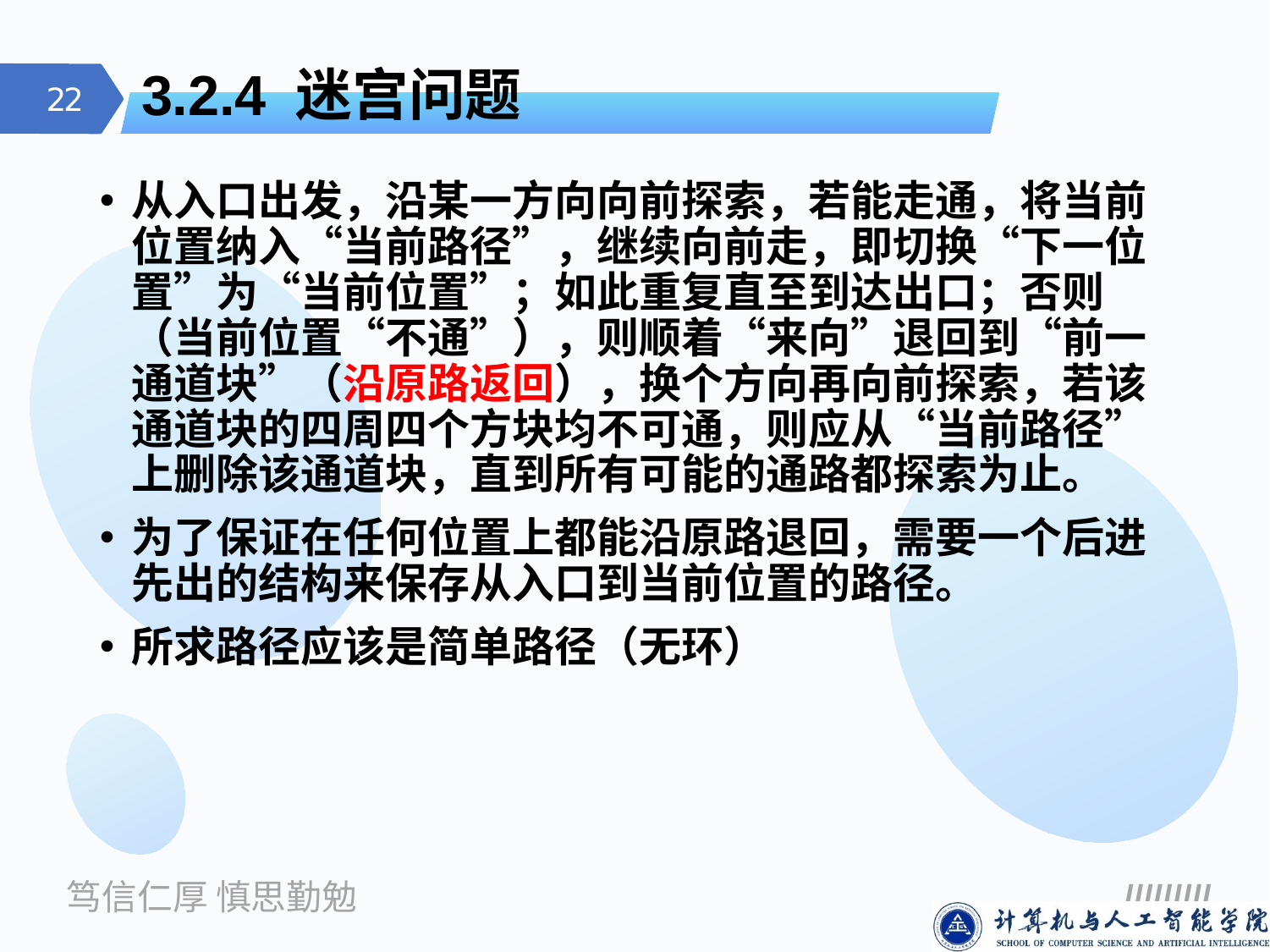

# 3.2.4 迷宫问题
从入口出发，沿某一方向向前探索，若能走通，将当前位置纳入“当前路径”，继续向前走，即切换“下一位置”为“当前位置”；如此重复直至到达出口；否则（当前位置“不通”），则顺着“来向”退回到“前一通道块”（沿原路返回），换个方向再向前探索，若该通道块的四周四个方块均不可通，则应从“当前路径”上删除该通道块，直到所有可能的通路都探索为止。
为了保证在任何位置上都能沿原路退回，需要一个后进先出的结构来保存从入口到当前位置的路径。
所求路径应该是简单路径（无环）